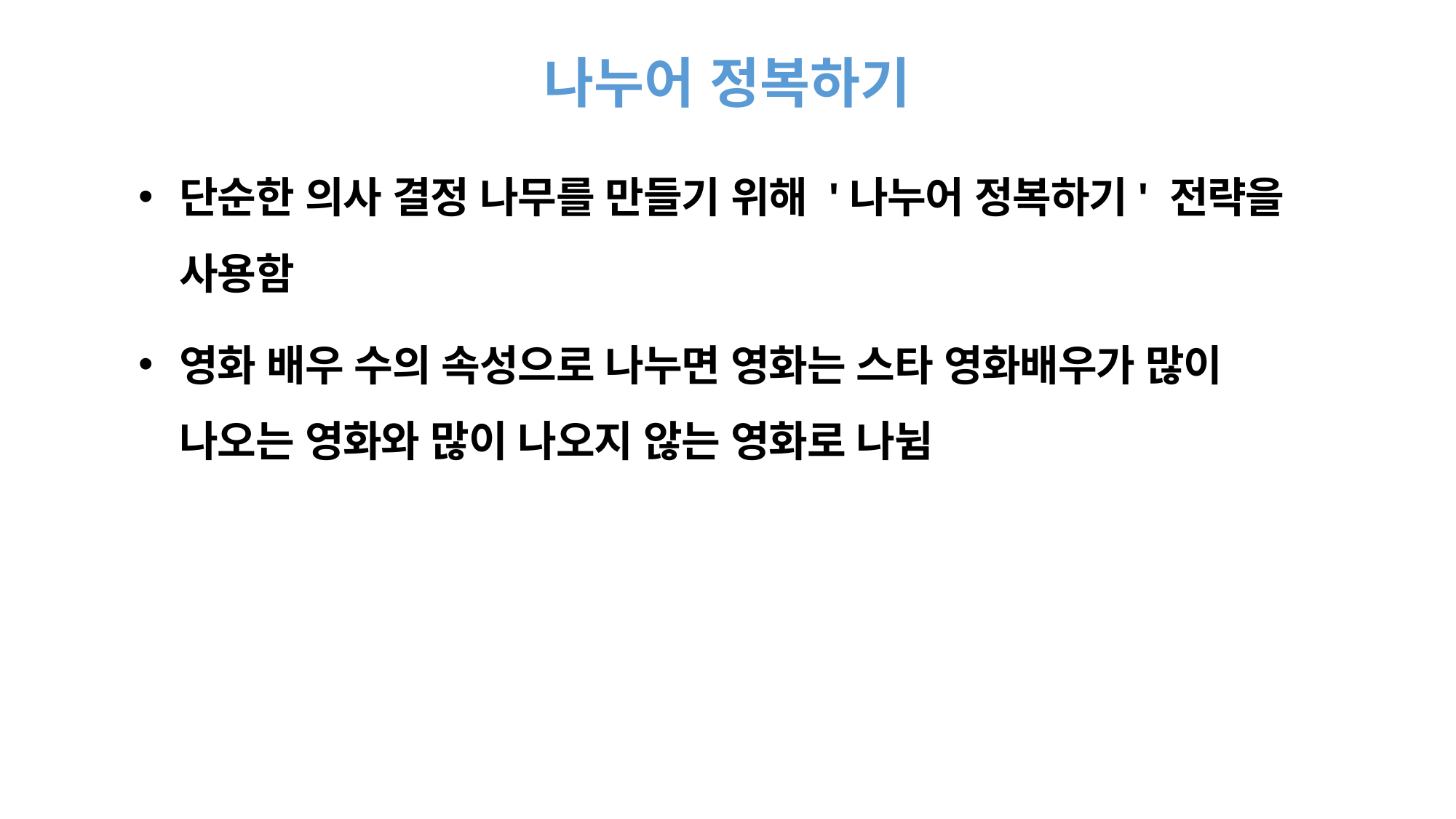

# 나누어 정복하기
단순한 의사 결정 나무를 만들기 위해 '나누어 정복하기' 전략을 사용함
영화 배우 수의 속성으로 나누면 영화는 스타 영화배우가 많이 나오는 영화와 많이 나오지 않는 영화로 나뉨